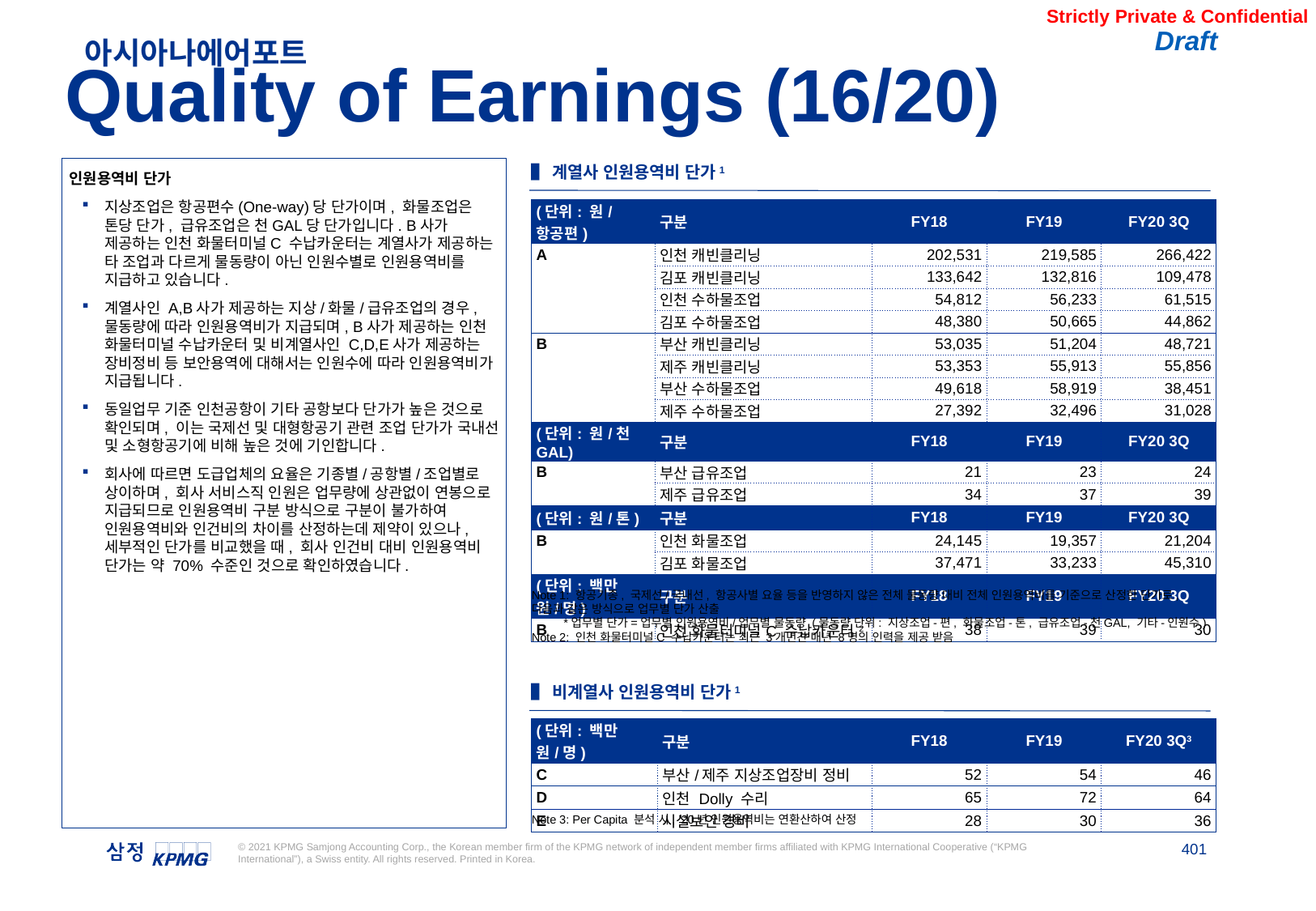

아시아나에어포트
Quality of Earnings (16/20)
▌계열사 인원용역비 단가1

인원용역비 단가
지상조업은 항공편수(One-way)당 단가이며, 화물조업은 톤당 단가, 급유조업은 천GAL당 단가입니다. B사가 제공하는 인천 화물터미널C 수납카운터는 계열사가 제공하는 타 조업과 다르게 물동량이 아닌 인원수별로 인원용역비를 지급하고 있습니다.
계열사인 A,B사가 제공하는 지상/화물/급유조업의 경우, 물동량에 따라 인원용역비가 지급되며, B사가 제공하는 인천 화물터미널 수납카운터 및 비계열사인 C,D,E사가 제공하는 장비정비 등 보안용역에 대해서는 인원수에 따라 인원용역비가 지급됩니다.
동일업무 기준 인천공항이 기타 공항보다 단가가 높은 것으로 확인되며, 이는 국제선 및 대형항공기 관련 조업 단가가 국내선 및 소형항공기에 비해 높은 것에 기인합니다.
회사에 따르면 도급업체의 요율은 기종별/공항별/조업별로 상이하며, 회사 서비스직 인원은 업무량에 상관없이 연봉으로 지급되므로 인원용역비 구분 방식으로 구분이 불가하여 인원용역비와 인건비의 차이를 산정하는데 제약이 있으나, 세부적인 단가를 비교했을 때, 회사 인건비 대비 인원용역비 단가는 약 70% 수준인 것으로 확인하였습니다.
| (단위: 원/항공편) | 구분 | FY18 | FY19 | FY20 3Q |
| --- | --- | --- | --- | --- |
| A | 인천 캐빈클리닝 | 202,531 | 219,585 | 266,422 |
|  | 김포 캐빈클리닝 | 133,642 | 132,816 | 109,478 |
|  | 인천 수하물조업 | 54,812 | 56,233 | 61,515 |
|  | 김포 수하물조업 | 48,380 | 50,665 | 44,862 |
| B | 부산 캐빈클리닝 | 53,035 | 51,204 | 48,721 |
|  | 제주 캐빈클리닝 | 53,353 | 55,913 | 55,856 |
|  | 부산 수하물조업 | 49,618 | 58,919 | 38,451 |
|  | 제주 수하물조업 | 27,392 | 32,496 | 31,028 |
| (단위: 원/천GAL) | 구분 | FY18 | FY19 | FY20 3Q |
| B | 부산 급유조업 | 21 | 23 | 24 |
|  | 제주 급유조업 | 34 | 37 | 39 |
| (단위: 원/톤) | 구분 | FY18 | FY19 | FY20 3Q |
| B | 인천 화물조업 | 24,145 | 19,357 | 21,204 |
|  | 김포 화물조업 | 37,471 | 33,233 | 45,310 |
| (단위: 백만원/명) | 구분 | FY18 | FY19 | FY20 3Q |
| B | 인천 화물터미널C 수납카운터2 | 38 | 39 | 30 |
Note 1: 항공기종, 국제선/국내선, 항공사별 요율 등을 반영하지 않은 전체 물동량 대비 전체 인원용역비를 기준으로 산정한 단가로, 다음과 같은 방식으로 업무별 단가 산출
         *업무별 단가=업무별 인원용역비/업무별 물동량 (물동량 단위: 지상조업-편, 화물조업-톤, 급유조업-천GAL, 기타-인원수)
Note 2: 인천 화물터미널C 수납카운터는 최근 3개년간 매년 8명의 인력을 제공 받음
▌비계열사 인원용역비 단가1

| (단위: 백만원/명) | 구분 | FY18 | FY19 | FY20 3Q3 |
| --- | --- | --- | --- | --- |
| C | 부산/제주 지상조업장비 정비 | 52 | 54 | 46 |
| D | 인천 Dolly 수리 | 65 | 72 | 64 |
| E | 시설보안 경비 | 28 | 30 | 36 |
Note 3: Per Capita 분석 시, ’20년 인원용역비는 연환산하여 산정